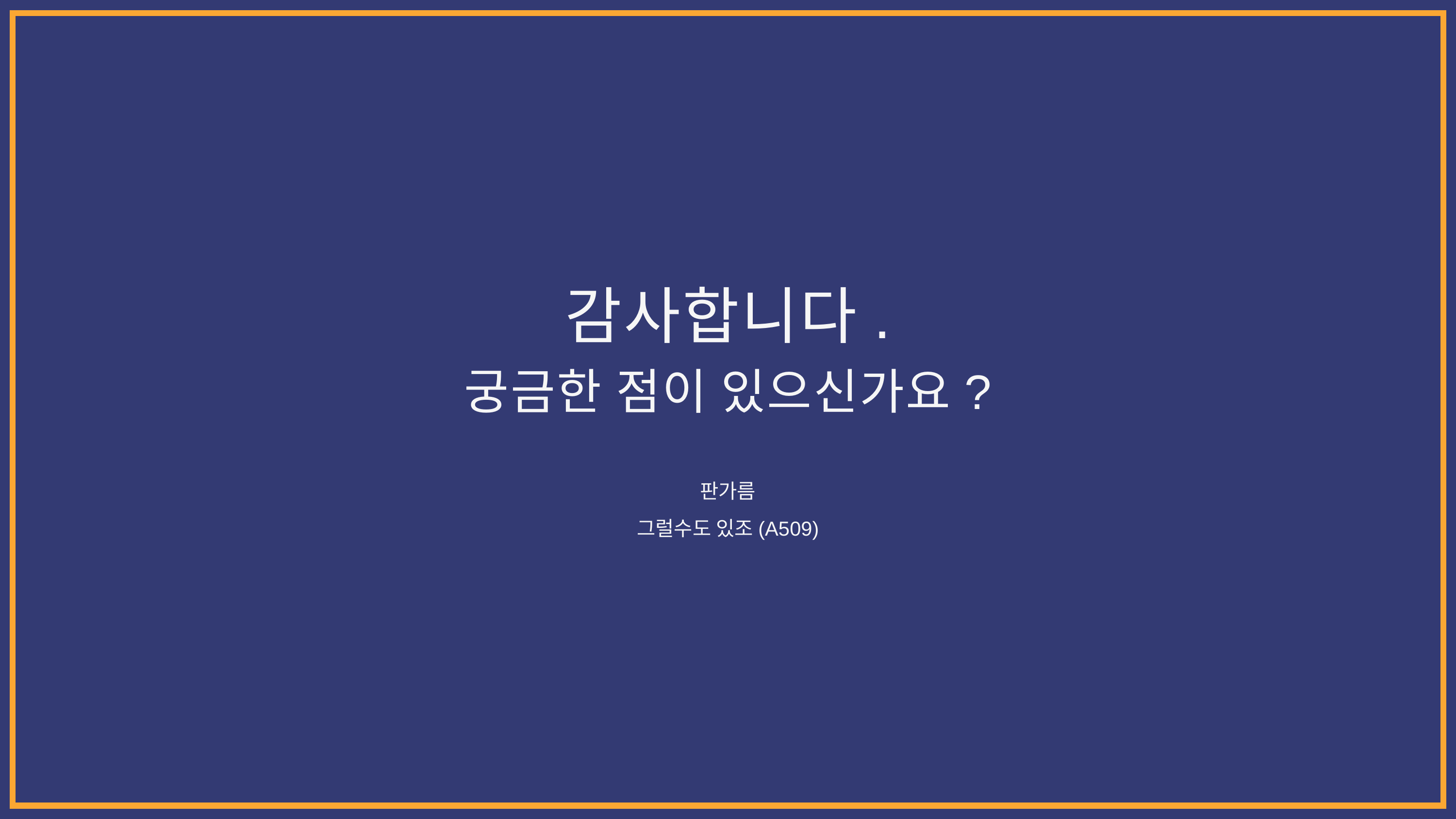

감사합니다.
궁금한 점이 있으신가요?
판가름
그럴수도 있조(A509)